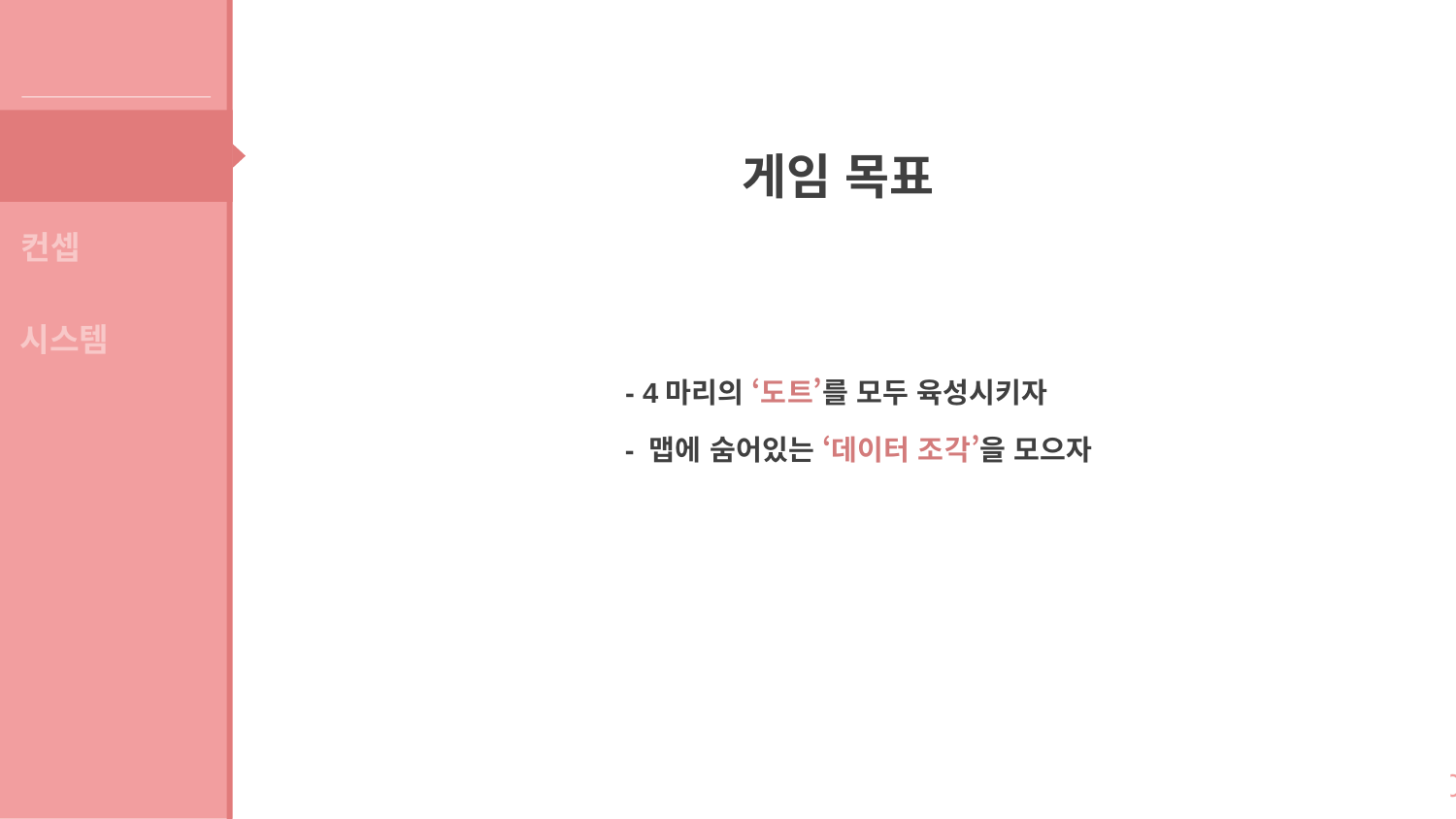

게임 소개

개요
게임 목표

컨셉

시스템
- 4마리의 ‘도트’를 모두 육성시키자

- 맵에 숨어있는 ‘데이터 조각’을 모으자